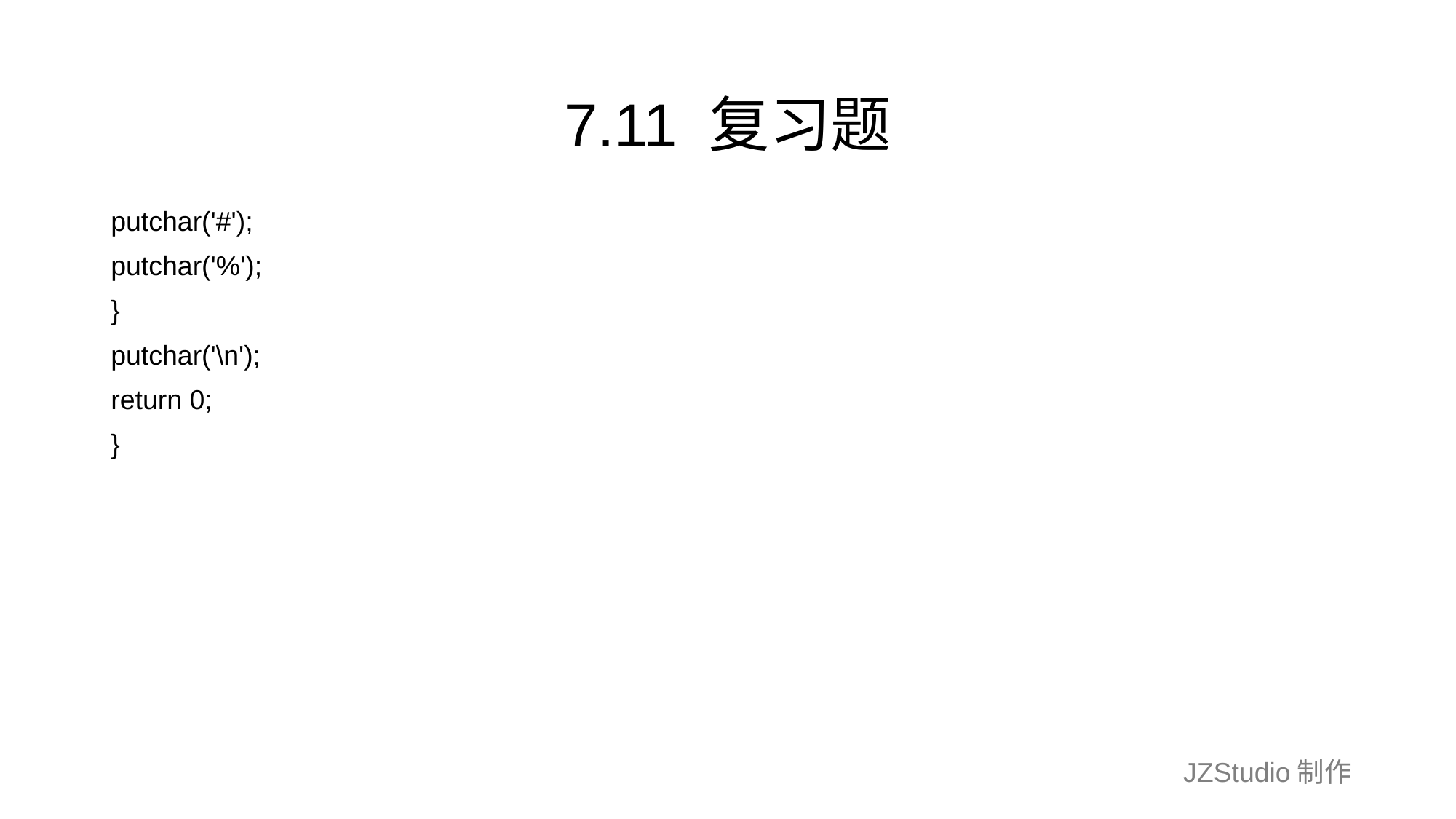

# 7.11 复习题
putchar('#');
putchar('%');
}
putchar('\n');
return 0;
}